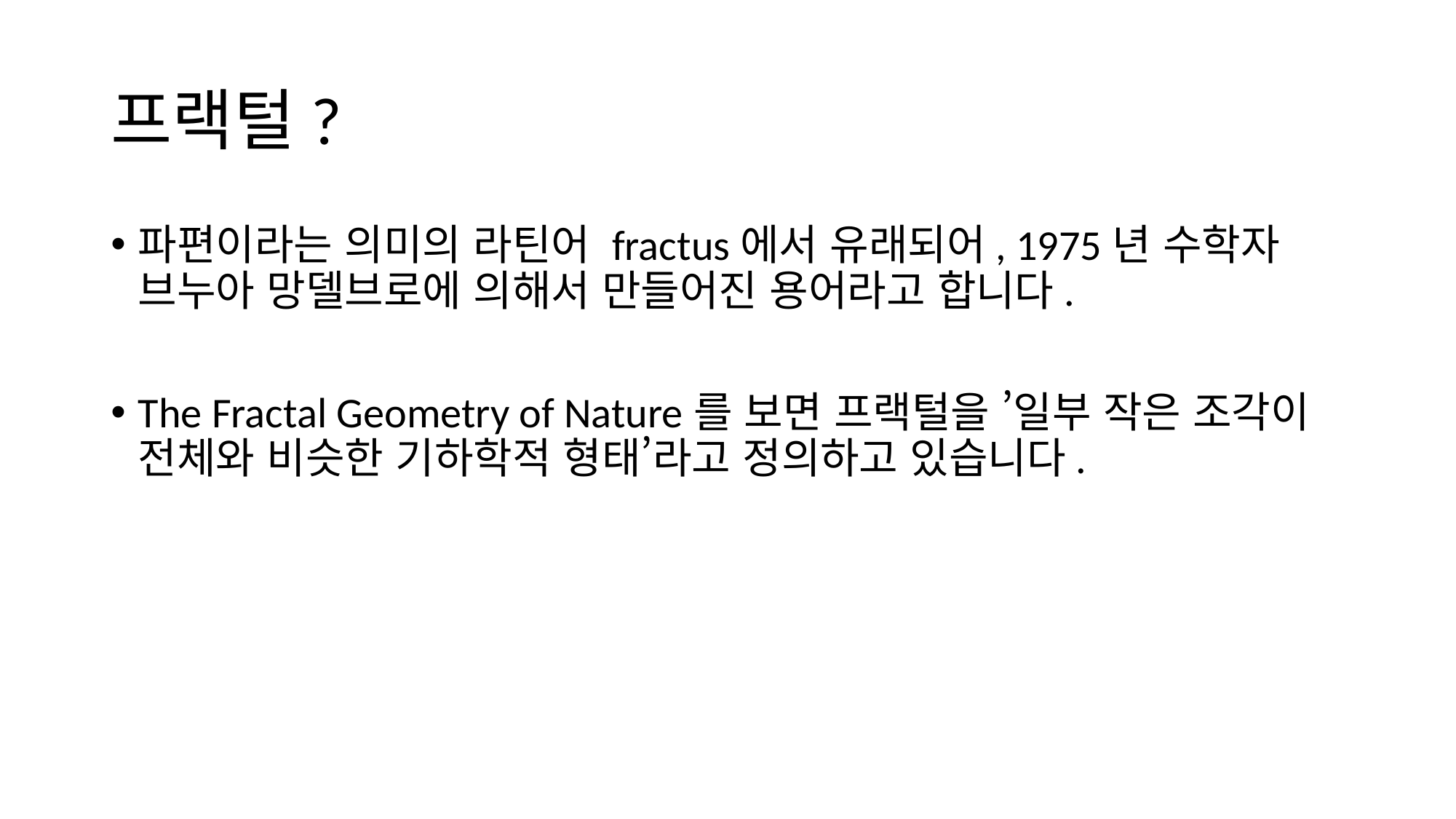

# 프랙털?
파편이라는 의미의 라틴어 fractus에서 유래되어, 1975년 수학자 브누아 망델브로에 의해서 만들어진 용어라고 합니다.

The Fractal Geometry of Nature를 보면 프랙털을 ’일부 작은 조각이 전체와 비슷한 기하학적 형태’라고 정의하고 있습니다.